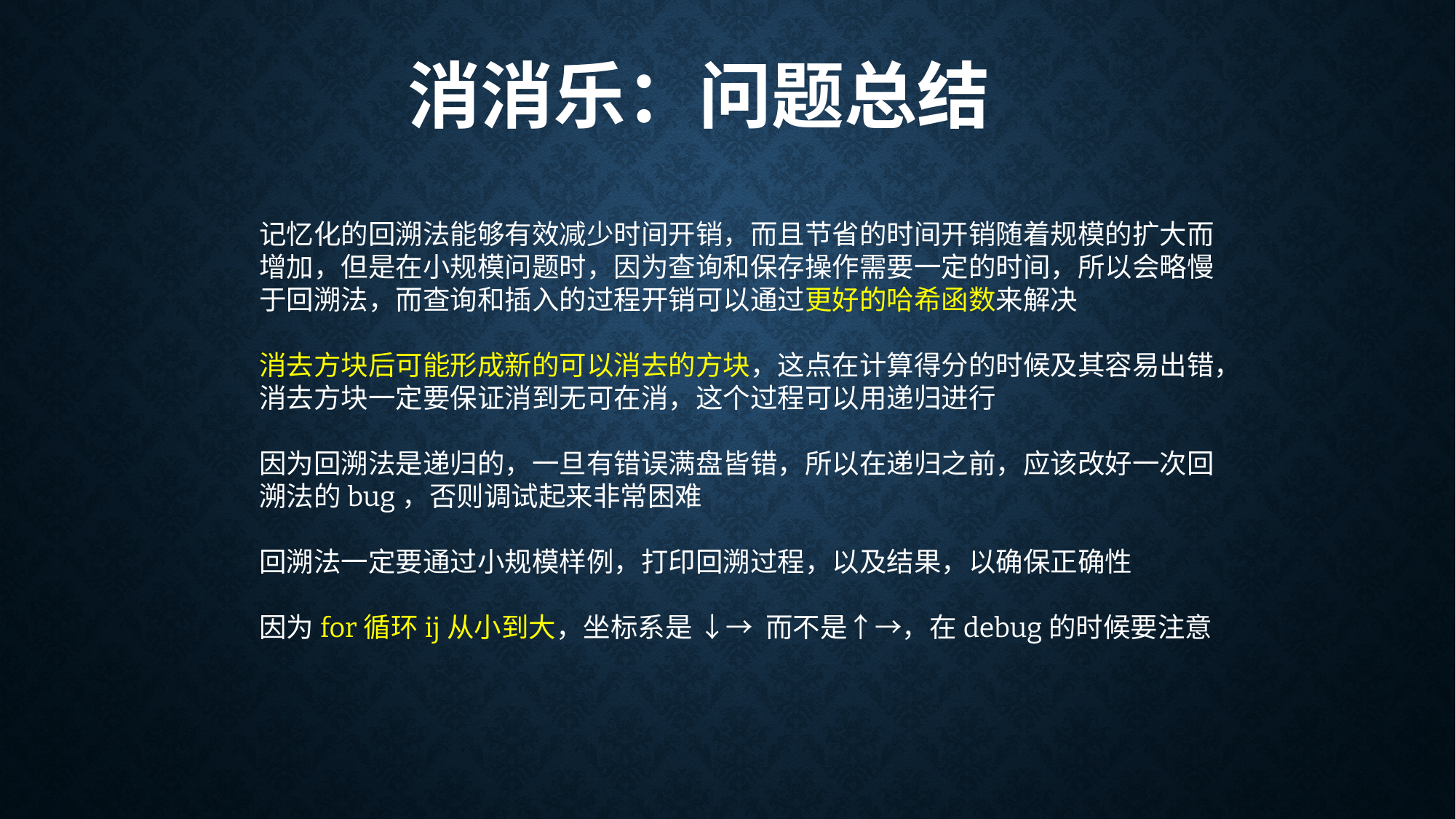

# 消消乐：问题总结
记忆化的回溯法能够有效减少时间开销，而且节省的时间开销随着规模的扩大而增加，但是在小规模问题时，因为查询和保存操作需要一定的时间，所以会略慢于回溯法，而查询和插入的过程开销可以通过更好的哈希函数来解决

消去方块后可能形成新的可以消去的方块，这点在计算得分的时候及其容易出错，消去方块一定要保证消到无可在消，这个过程可以用递归进行

因为回溯法是递归的，一旦有错误满盘皆错，所以在递归之前，应该改好一次回溯法的bug，否则调试起来非常困难

回溯法一定要通过小规模样例，打印回溯过程，以及结果，以确保正确性

因为for循环ij从小到大，坐标系是 ↓→  而不是↑→，在debug的时候要注意